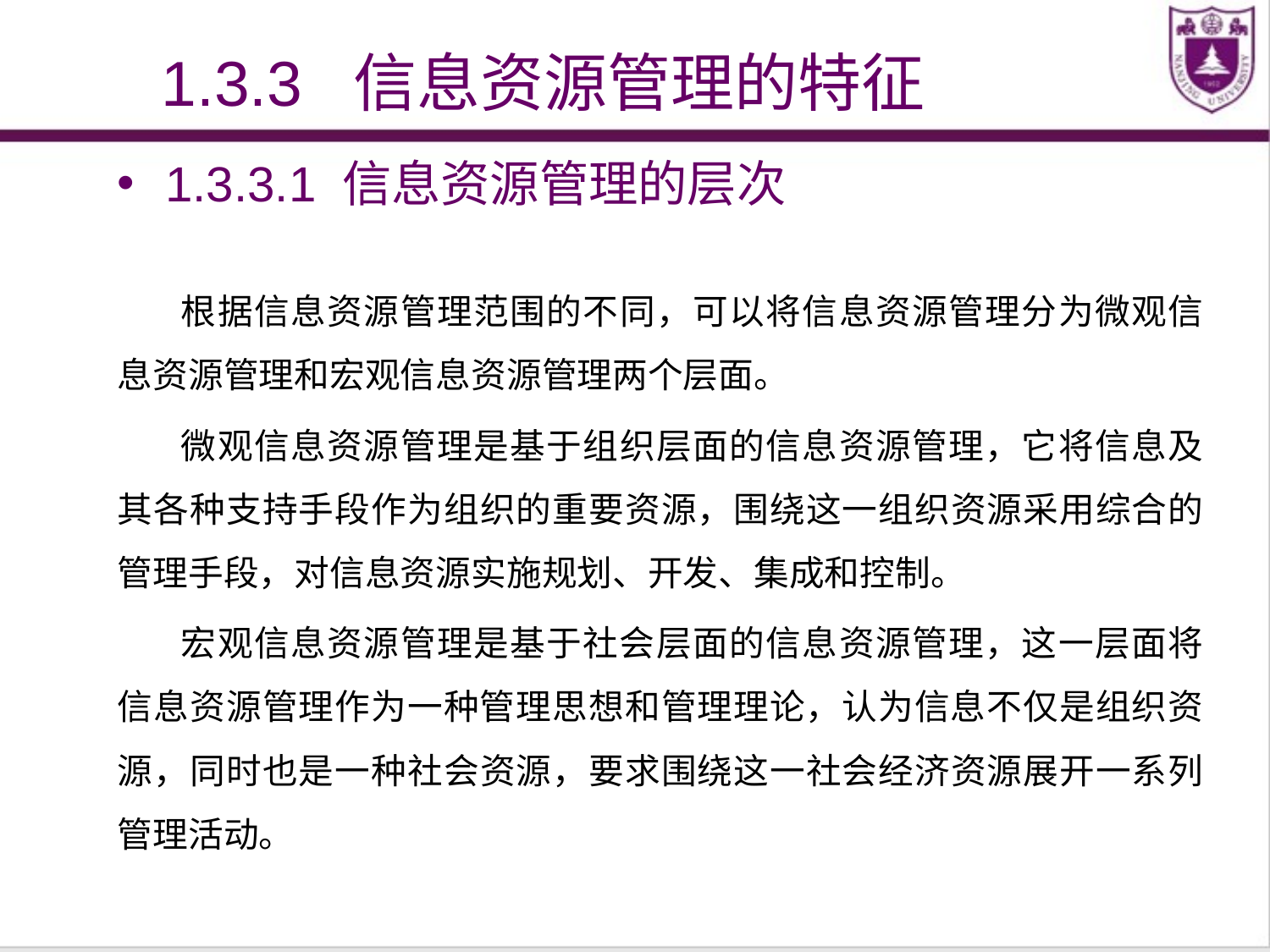

1.3.3  信息资源管理的特征
1.3.3.1 信息资源管理的层次

根据信息资源管理范围的不同，可以将信息资源管理分为微观信息资源管理和宏观信息资源管理两个层面。
微观信息资源管理是基于组织层面的信息资源管理，它将信息及其各种支持手段作为组织的重要资源，围绕这一组织资源采用综合的管理手段，对信息资源实施规划、开发、集成和控制。
宏观信息资源管理是基于社会层面的信息资源管理，这一层面将信息资源管理作为一种管理思想和管理理论，认为信息不仅是组织资源，同时也是一种社会资源，要求围绕这一社会经济资源展开一系列管理活动。